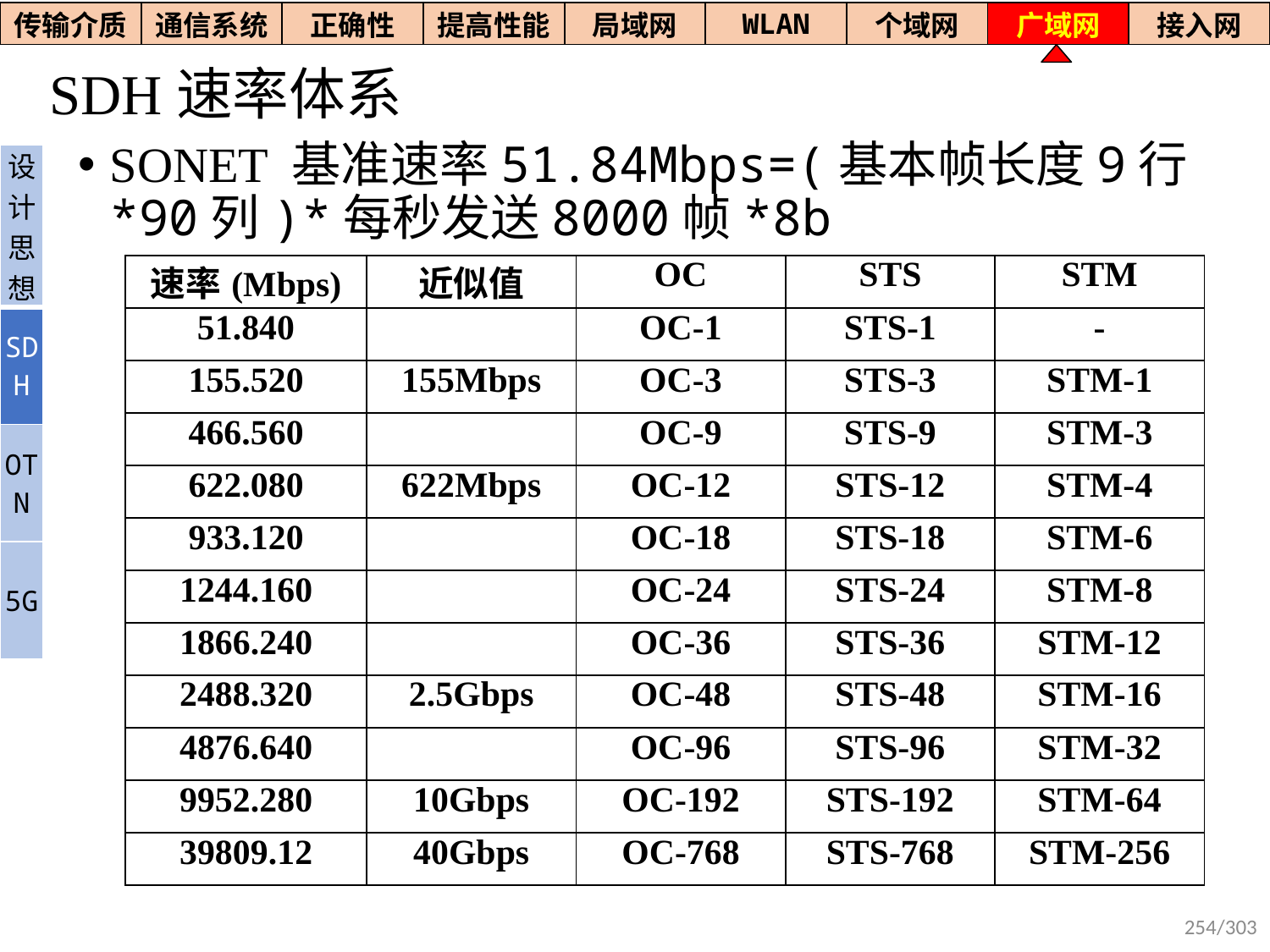

| 传输介质 | 通信系统 | 正确性 | 提高性能 | 局域网 | WLAN | 个域网 | 广域网 | 接入网 |
| --- | --- | --- | --- | --- | --- | --- | --- | --- |

# SDH速率体系
SONET 基准速率51.84Mbps=(基本帧长度9行*90列)*每秒发送8000帧*8b
| 设计思想 |
| --- |
| SDH |
| OTN |
| 5G |
| 速率(Mbps) | 近似值 | OC | STS | STM |
| --- | --- | --- | --- | --- |
| 51.840 |  | OC-1 | STS-1 | - |
| 155.520 | 155Mbps | OC-3 | STS-3 | STM-1 |
| 466.560 |  | OC-9 | STS-9 | STM-3 |
| 622.080 | 622Mbps | OC-12 | STS-12 | STM-4 |
| 933.120 |  | OC-18 | STS-18 | STM-6 |
| 1244.160 |  | OC-24 | STS-24 | STM-8 |
| 1866.240 |  | OC-36 | STS-36 | STM-12 |
| 2488.320 | 2.5Gbps | OC-48 | STS-48 | STM-16 |
| 4876.640 |  | OC-96 | STS-96 | STM-32 |
| 9952.280 | 10Gbps | OC-192 | STS-192 | STM-64 |
| 39809.12 | 40Gbps | OC-768 | STS-768 | STM-256 |
254/303